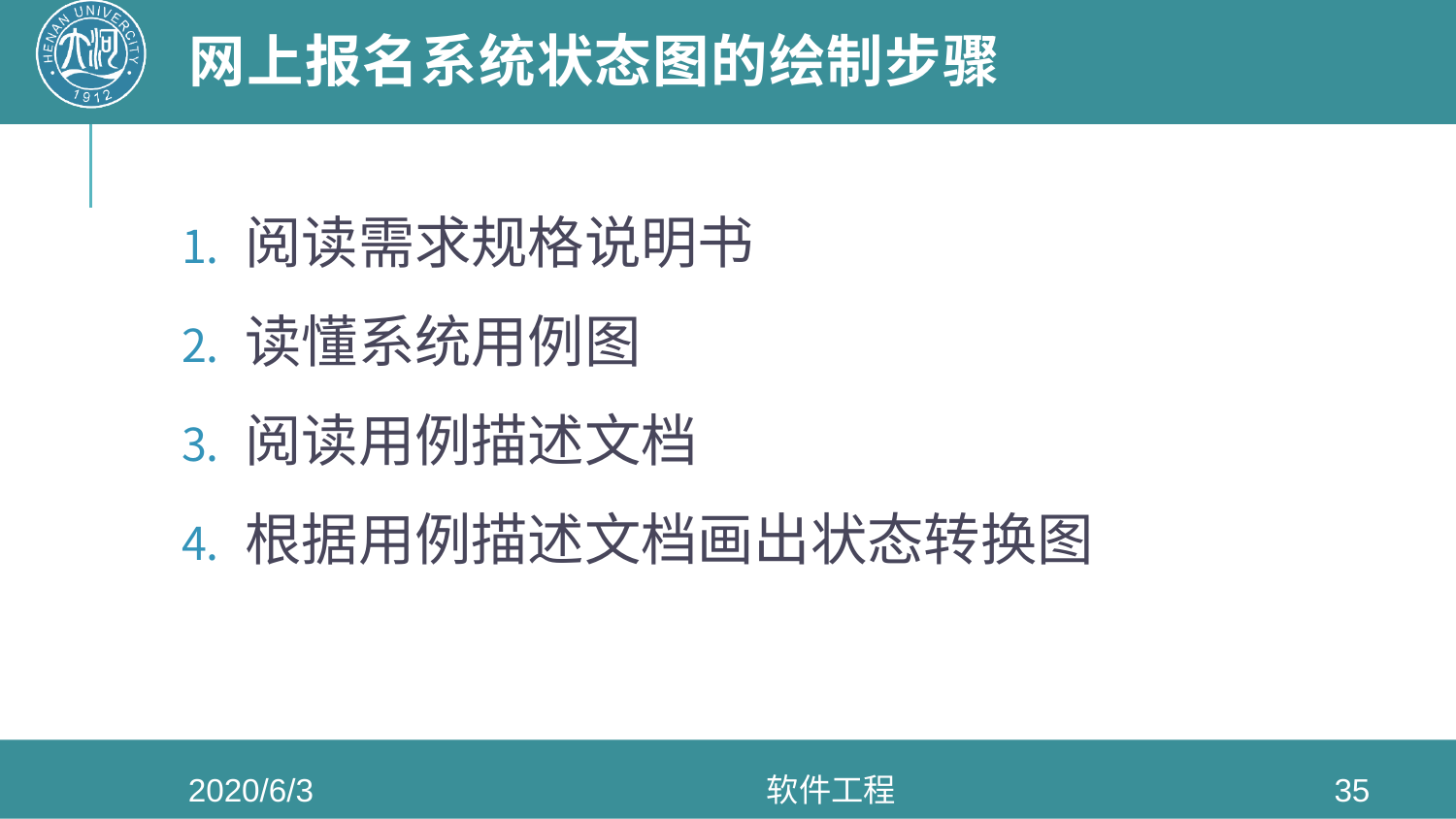

# 网上报名系统状态图的绘制步骤
阅读需求规格说明书
读懂系统用例图
阅读用例描述文档
根据用例描述文档画出状态转换图
2020/6/3
软件工程
35